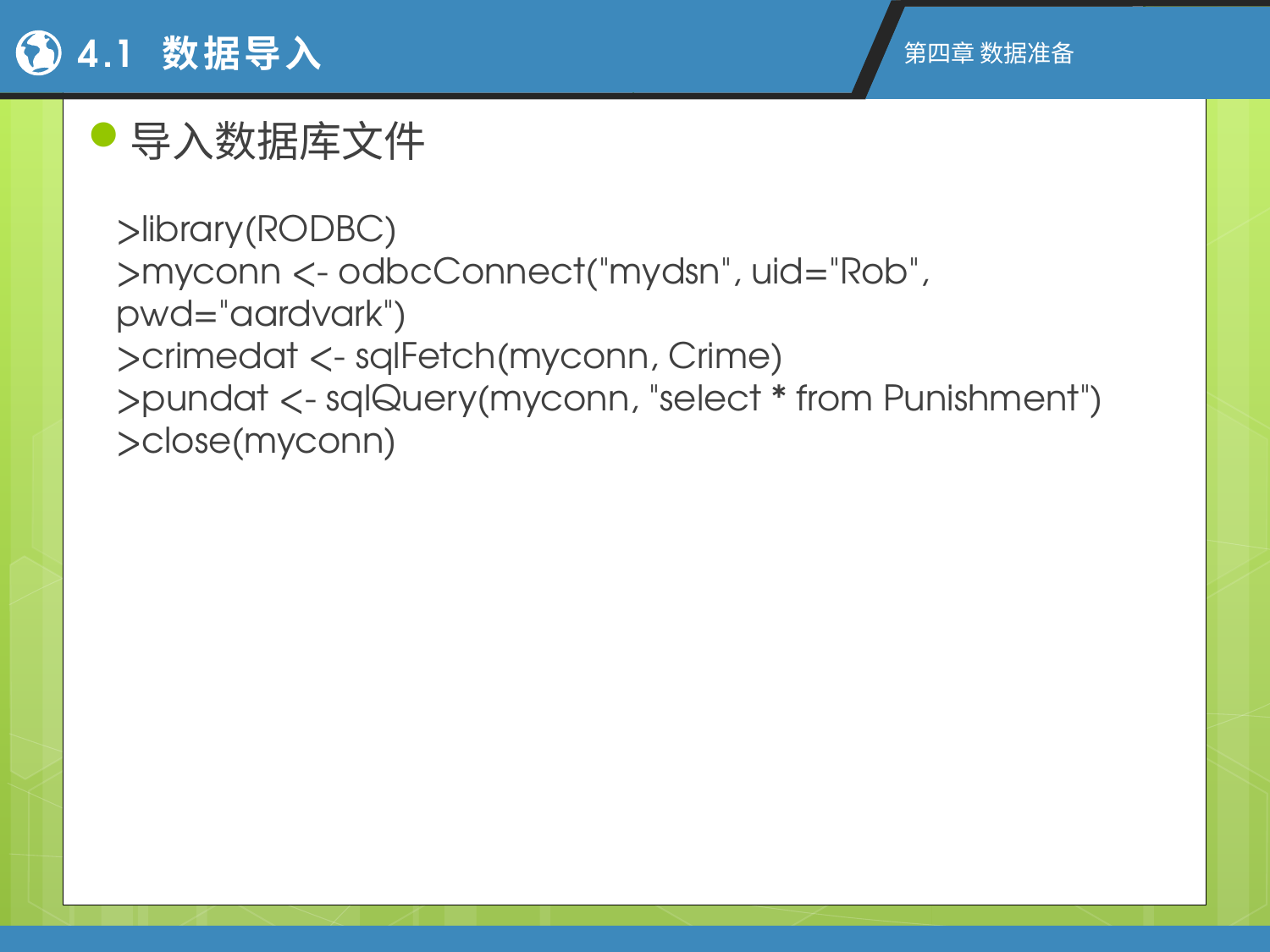

4.1 数据导入

第四章 数据准备
导入数据库文件
>library(RODBC)
>myconn <- odbcConnect("mydsn", uid="Rob", pwd="aardvark")
>crimedat <- sqlFetch(myconn, Crime)
>pundat <- sqlQuery(myconn, "select * from Punishment")
>close(myconn)